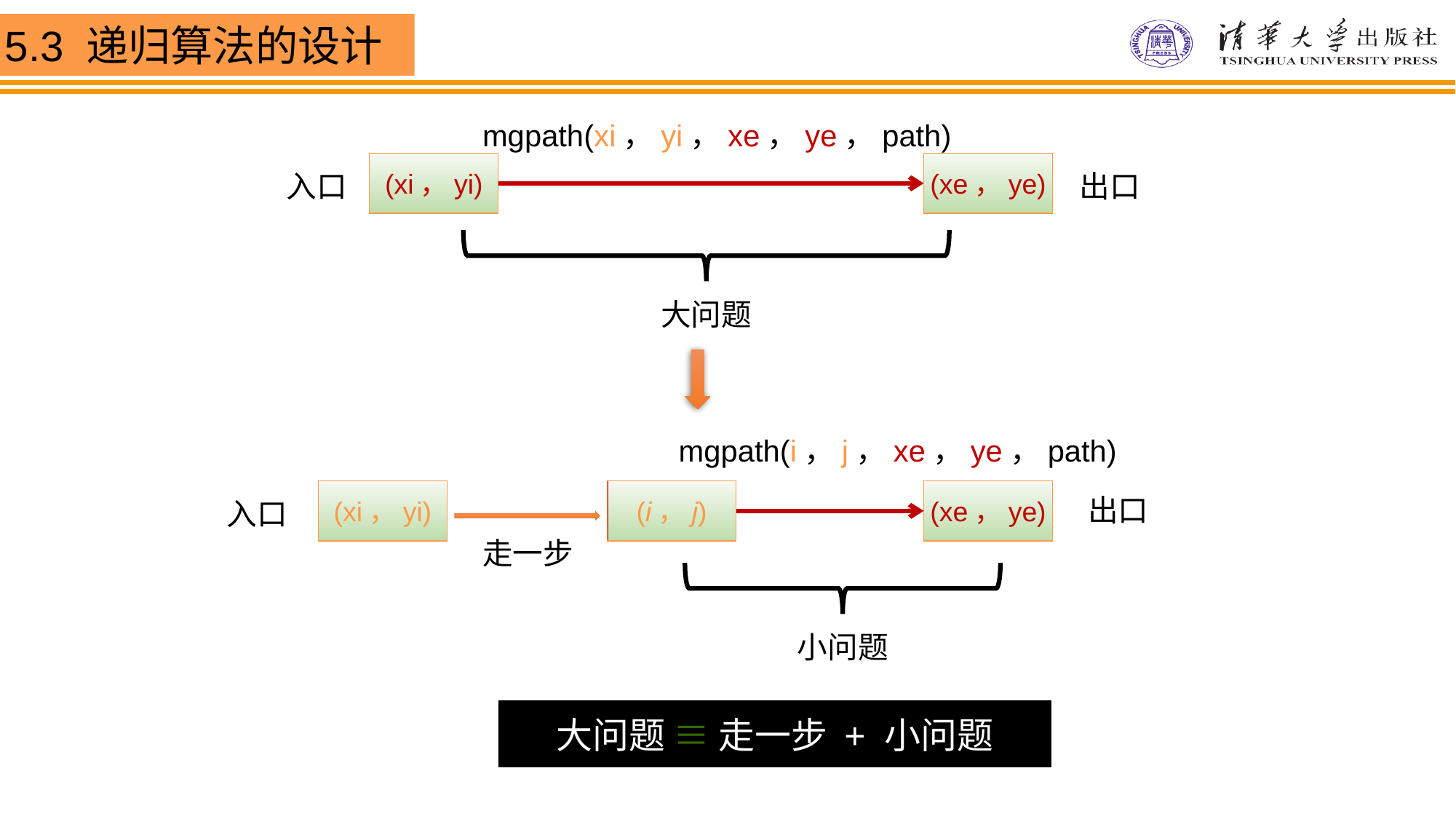

mgpath(xi，yi，xe，ye，path)
(xi，yi)
(xe，ye)
入口
出口

大问题

mgpath(i，j，xe，ye，path)
(xe，ye)
出口
(xi，yi)
(i，j)

走一步
入口

小问题
大问题 ≡ 走一步 + 小问题